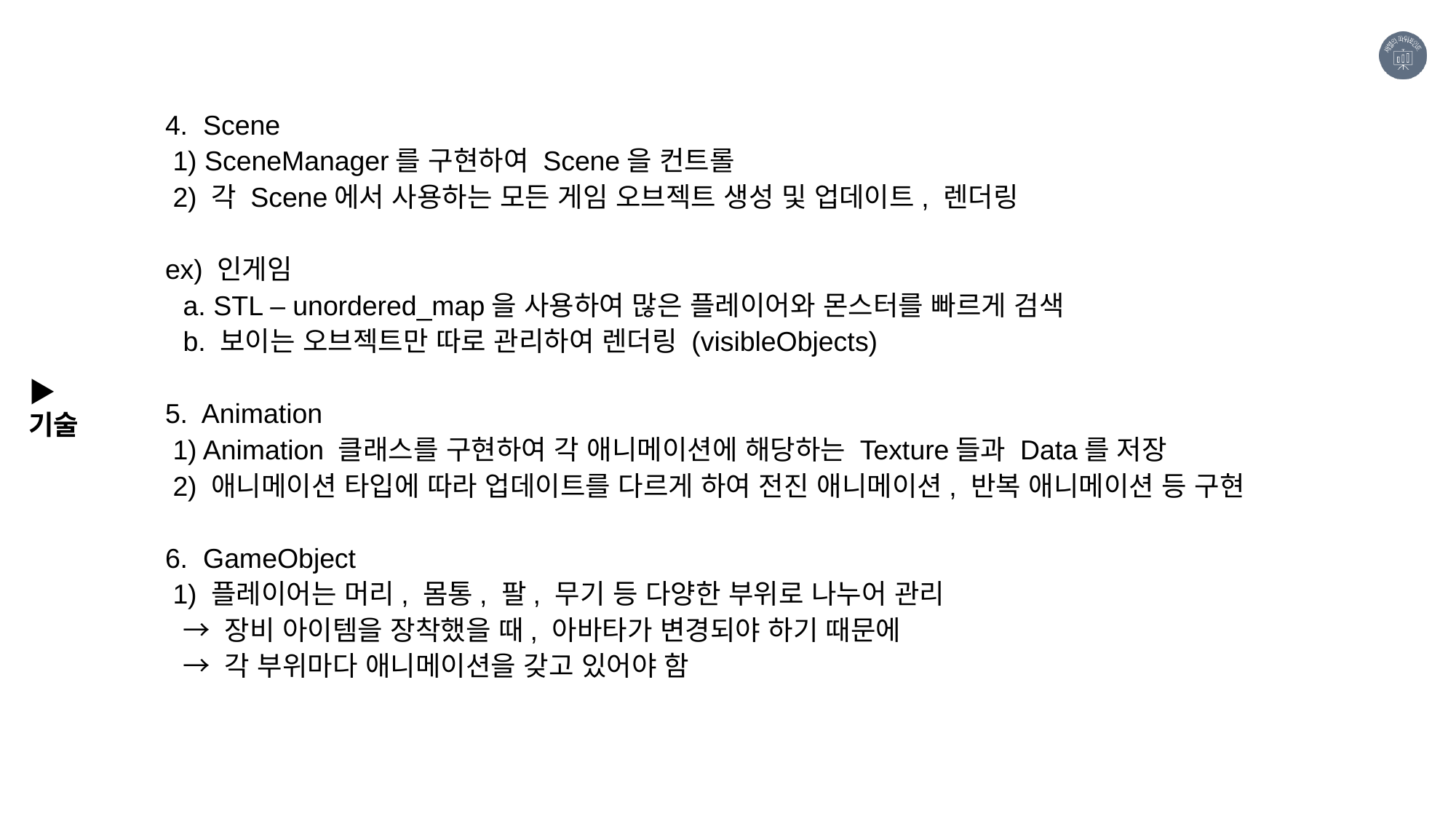

4.  Scene
 1) SceneManager를 구현하여 Scene을 컨트롤
 2) 각 Scene에서 사용하는 모든 게임 오브젝트 생성 및 업데이트, 렌더링

ex) 인게임
	a. STL – unordered_map을 사용하여 많은 플레이어와 몬스터를 빠르게 검색
	b. 보이는 오브젝트만 따로 관리하여 렌더링 (visibleObjects)

5.  Animation
 1) Animation 클래스를 구현하여 각 애니메이션에 해당하는 Texture들과 Data를 저장
 2) 애니메이션 타입에 따라 업데이트를 다르게 하여 전진 애니메이션, 반복 애니메이션 등 구현

6.  GameObject
 1) 플레이어는 머리, 몸통, 팔, 무기 등 다양한 부위로 나누어 관리
	→ 장비 아이템을 장착했을 때, 아바타가 변경되야 하기 때문에
	→ 각 부위마다 애니메이션을 갖고 있어야 함

▶기술